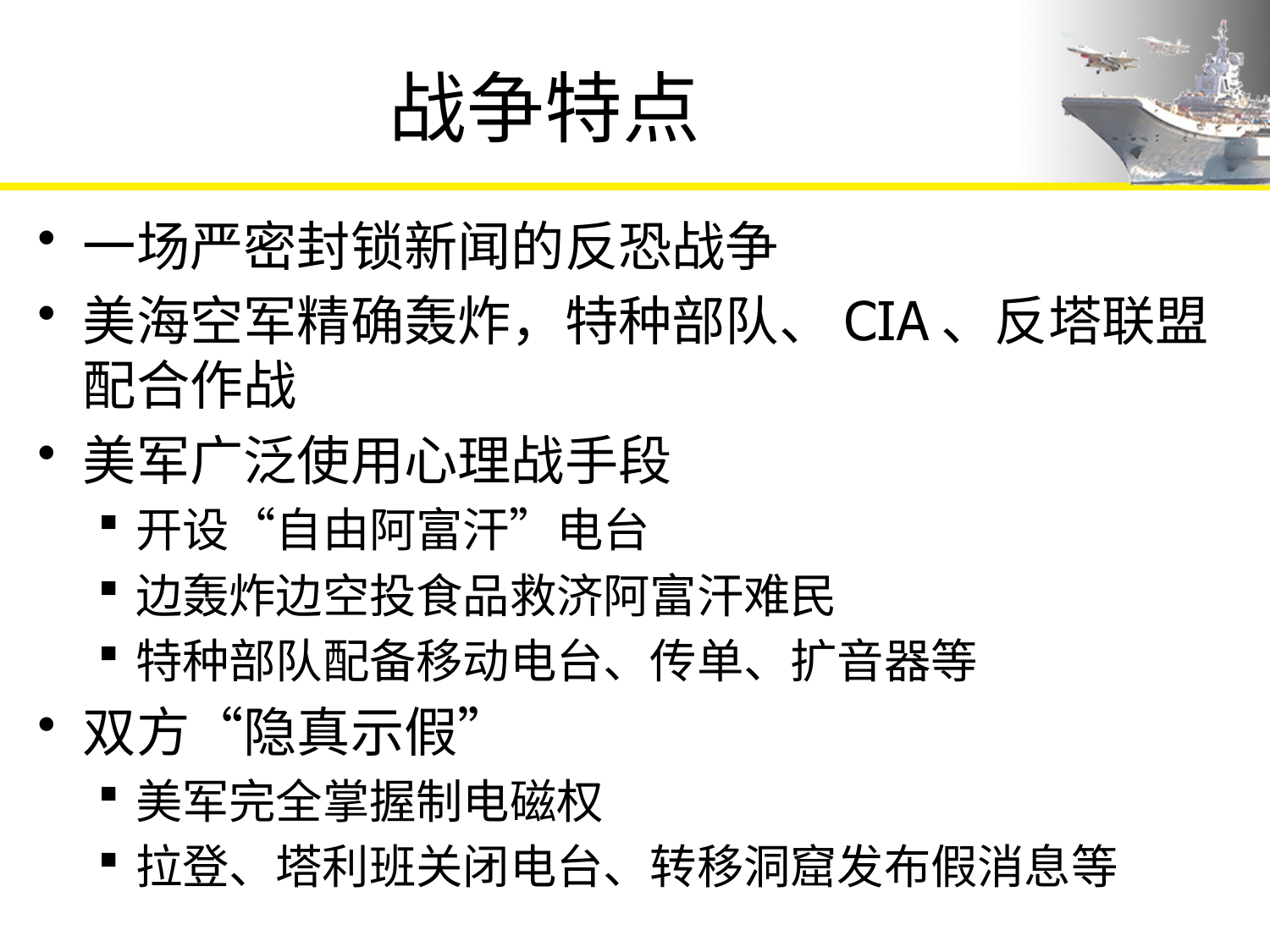

# 战争特点
一场严密封锁新闻的反恐战争
美海空军精确轰炸，特种部队、CIA、反塔联盟配合作战
美军广泛使用心理战手段
开设“自由阿富汗”电台
边轰炸边空投食品救济阿富汗难民
特种部队配备移动电台、传单、扩音器等
双方“隐真示假”
美军完全掌握制电磁权
拉登、塔利班关闭电台、转移洞窟发布假消息等